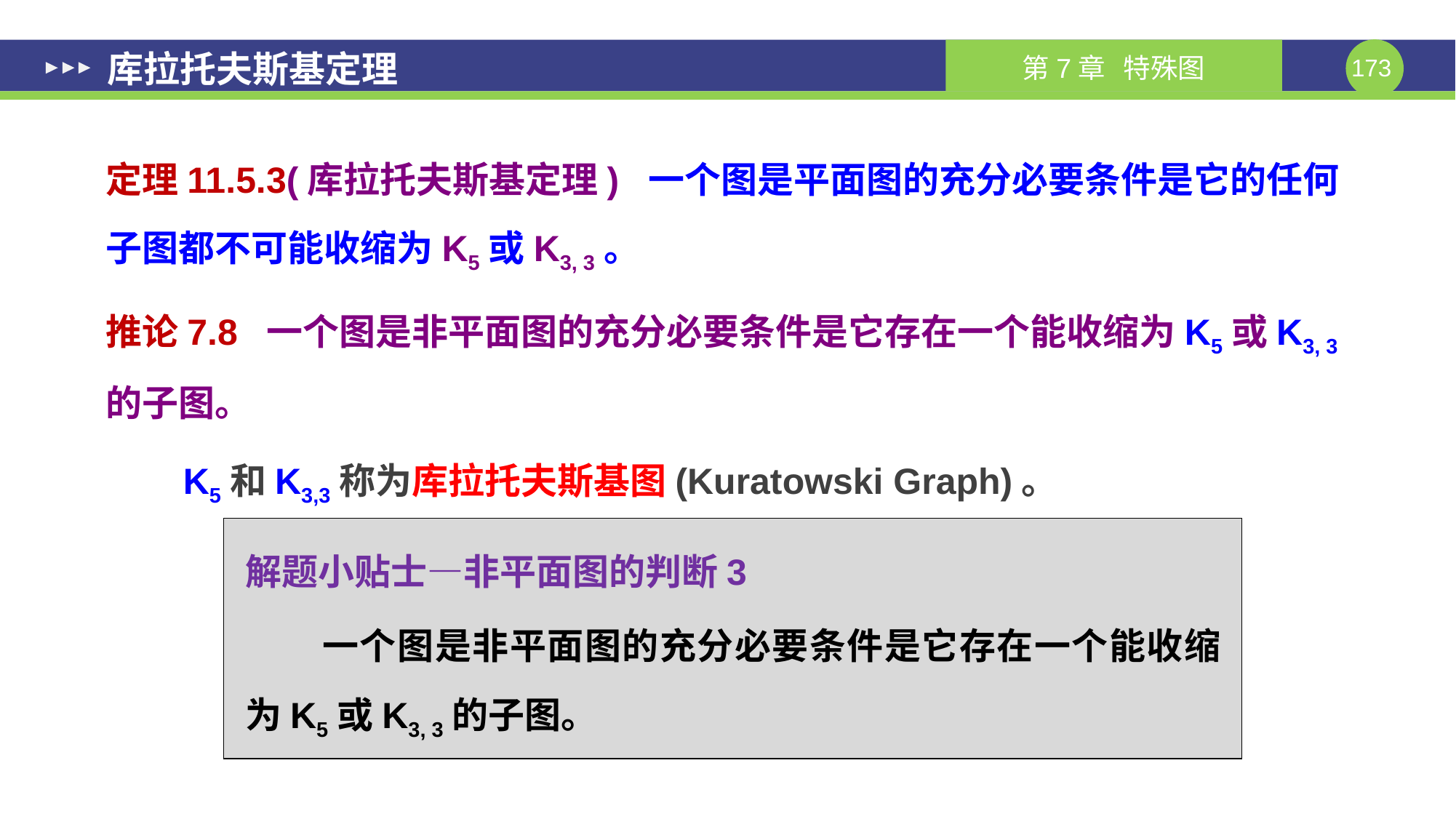

# 库拉托夫斯基定理
定理11.5.3(库拉托夫斯基定理)  一个图是平面图的充分必要条件是它的任何子图都不可能收缩为K5或K3, 3。
推论7.8  一个图是非平面图的充分必要条件是它存在一个能收缩为K5或K3, 3的子图。
K5和K3,3称为库拉托夫斯基图(Kuratowski Graph)。
解题小贴士—非平面图的判断3
一个图是非平面图的充分必要条件是它存在一个能收缩为K5或K3, 3的子图。